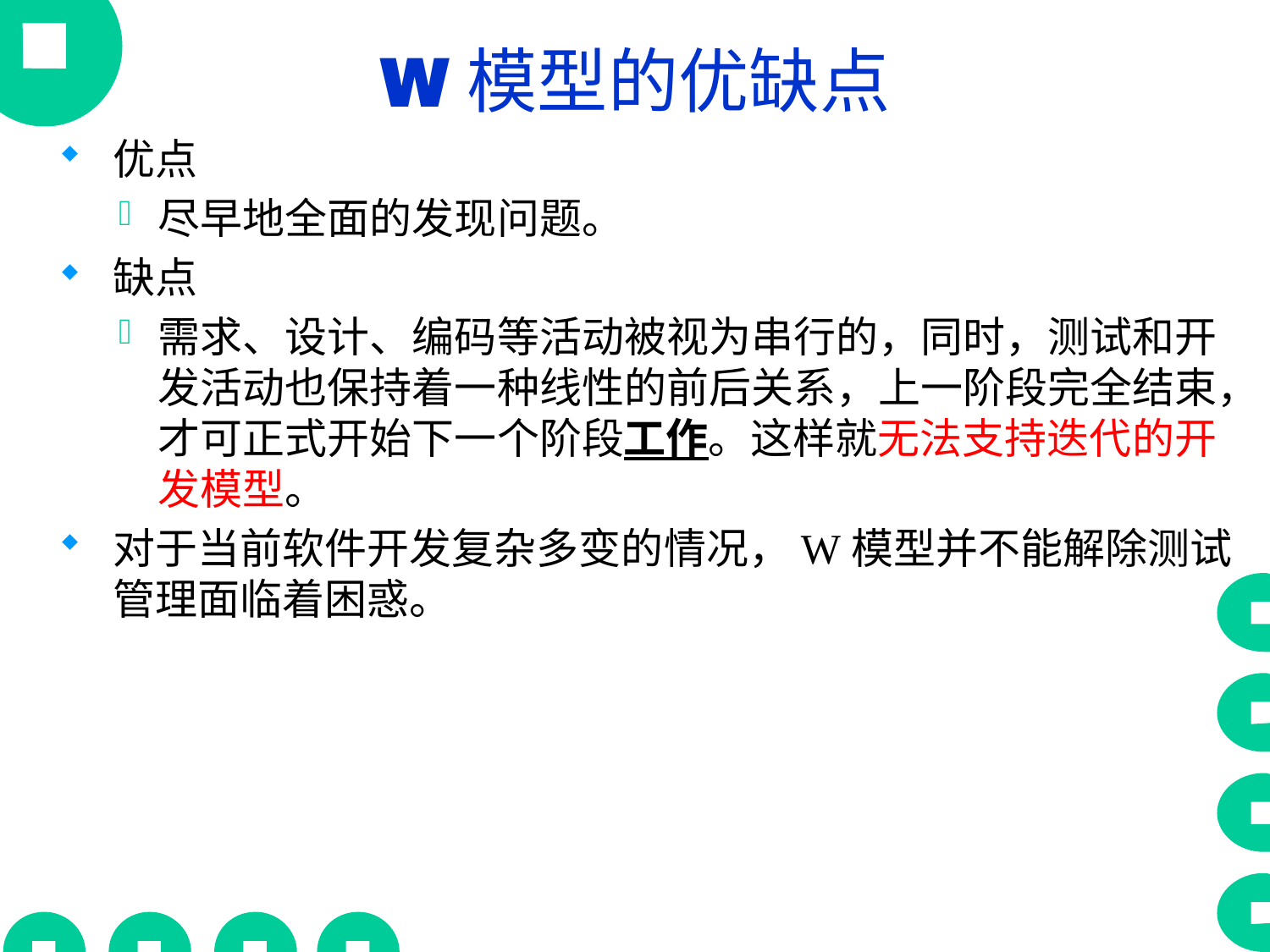

W模型的优缺点
优点
尽早地全面的发现问题。
缺点
需求、设计、编码等活动被视为串行的，同时，测试和开发活动也保持着一种线性的前后关系，上一阶段完全结束，才可正式开始下一个阶段工作。这样就无法支持迭代的开发模型。
对于当前软件开发复杂多变的情况，W模型并不能解除测试管理面临着困惑。